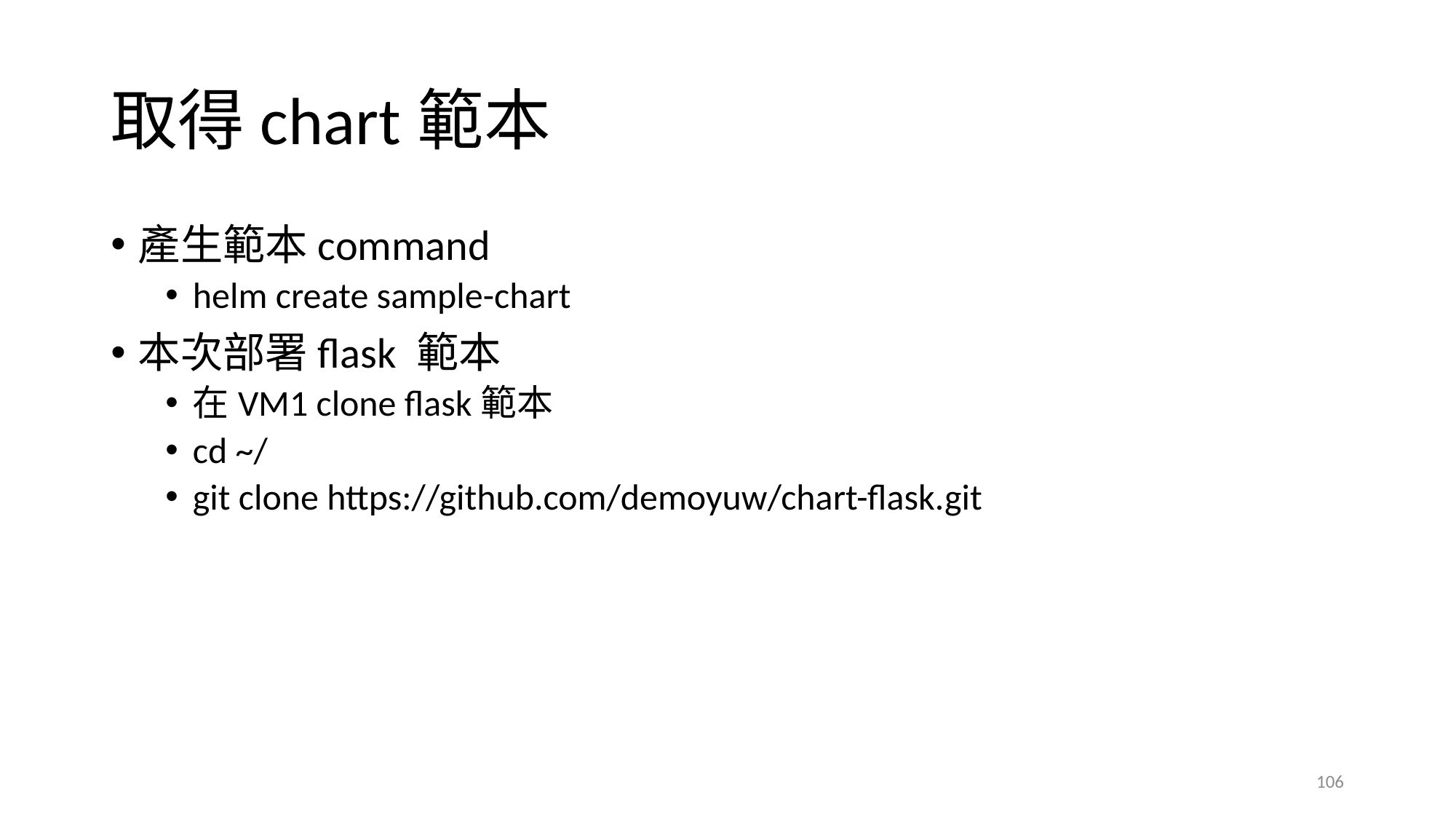

# 取得chart範本
產生範本command
helm create sample-chart
本次部署flask 範本
在VM1 clone flask範本
cd ~/
git clone https://github.com/demoyuw/chart-flask.git

106